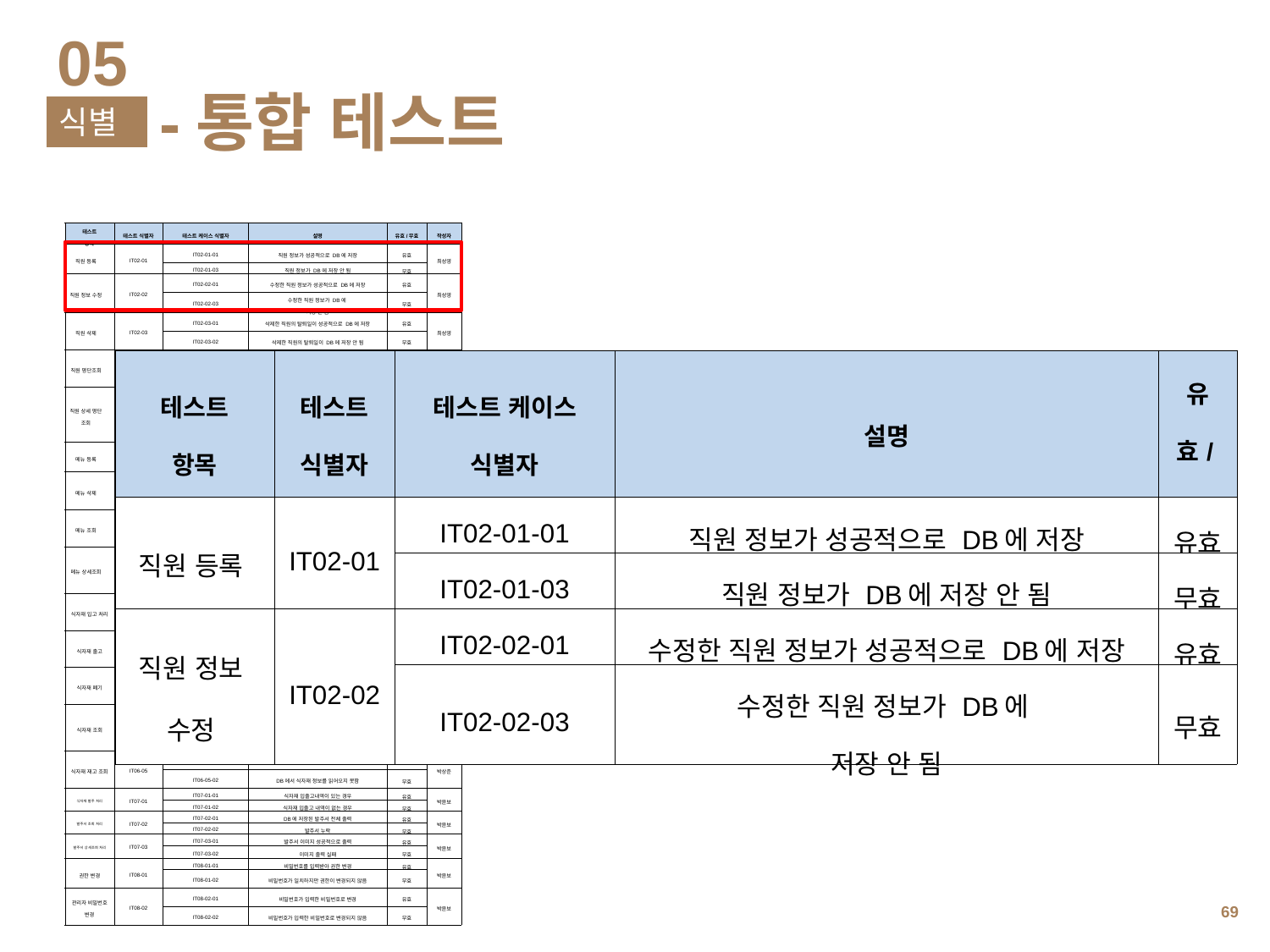

05
-통합 테스트
식별
| 테스트 항목 | 테스트 식별자 | 테스트 케이스 식별자 | 설명 | 유효/무효 | 작성자 |
| --- | --- | --- | --- | --- | --- |
| 직원 등록 | IT02-01 | IT02-01-01 | 직원 정보가 성공적으로 DB에 저장 | 유효 | 최성영 |
|  |  | IT02-01-03 | 직원 정보가 DB에 저장 안 됨 | 무효 |  |
| 직원 정보 수정 | IT02-02 | IT02-02-01 | 수정한 직원 정보가 성공적으로 DB에 저장 | 유효 | 최성영 |
|  |  | IT02-02-03 | 수정한 직원 정보가 DB에 저장 안 됨 | 무효 |  |
| 직원 삭제 | IT02-03 | IT02-03-01 | 삭제한 직원의 탈퇴일이 성공적으로 DB에 저장 | 유효 | 최성영 |
|  |  | IT02-03-02 | 삭제한 직원의 탈퇴일이 DB에 저장 안 됨 | 무효 |  |
| 직원 명단조회 | IT02-04 | IT02-04-01 | DB에서 직원 정보를 읽어와 직원의 명단 출력 | 유효 | 최성영 |
|  |  | IT02-04-02 | DB에서 직원 정보를 읽어왔지만 직원의 명단 출력 안 됨 | 무효 |  |
| 직원 상세 명단 조회 | IT02-05 | IT02-05-01 | DB에서 직원 정보를 읽어와 선택한 직원의 상세명단조회 출력 | 유효 | 최성영 |
|  |  | IT02-05-02 | DB에서 직원 정보를 읽어왔지만 선택한 직원의 상세명단조회 출력 안 됨 | 무효 |  |
| 메뉴 등록 | IT04-01 | IT04-01-01 | 메뉴 정보가 성공적으로 DB에 저장 | 유효 | 유병현 |
|  |  | IT04-01-02 | 메뉴 정보가 DB에 저장 안 됨 | 무효 |  |
| 메뉴 삭제 | IT04-02 | IT04-02-01 | 삭제한 메뉴의 삭제유무가 성공적으로 DB에 저장 | 유효 | 유병현 |
|  |  | IT04-02-02 | 삭제한 메뉴의 삭제유무가 DB에 저장 안 됨 | 무효 |  |
| 메뉴 조회 | IT04-03 | IT04-03-01 | DB에서 메뉴 정보를 읽어와 메뉴 정보 출력 | 유효 | 유병현 |
|  |  | IT04-03-02 | DB에서 메뉴 정보를 읽어왔지만 메뉴 정보 출력 안 됨 | 무효 |  |
| 메뉴 상세조회 | IT04-04 | IT04-04-01 | DB에서 메뉴 정보를 읽어와 선택한 메뉴의 상세정보 조회 | 유효 | 유병현 |
|  |  | IT04-04-02 | DB에서 메뉴 정보를 읽어왔지만 선택한 메뉴의 상세정보 조회 안 됨 | 무효 |  |
| 식자재 입고 처리 | IT06-01 | IT06-01-01 | 식자재 입고 정보가 성공적으로 DB에 저장 | 유효 | 박상준 |
|  |  | IT06-01-02 | 식자재 입고 정보가 DB에 저장 안 됨 | 무효 |  |
| 식자재 출고 | IT06-02 | IT06-02-01 | 식자재 출고 정보가 성공적으로 DB에 저장 | 유효 | 박상준 |
|  |  | IT06-02-02 | 식자재 출고 정보가 DB에 저장 안 됨 | 무효 |  |
| 식자재 폐기 | IT06-03 | IT06-03-01 | 식자재 폐기 정보가 성공적으로 DB에 저장 | 유효 | 박상준 |
|  |  | IT06-03-02 | 식자재 폐기 정보가 DB에 저장 안 됨 | 무효 |  |
| 식자재 조회 | IT06-04 | IT06-04-01 | DB에서 식자재 정보를 읽어와 선택한 종류의 조회 출력 | 유효 | 박상준 |
|  |  | IT06-04-02 | DB에서 식자재 정보를 읽어왔지만 다른 종류의 조회 출력 | 무효 |  |
| 식자재 재고 조회 | IT06-05 | IT06-05-01 | DB에서 식자재 정보를 읽어와 정확한 재고를 계산하여 출력 | 유효 | 박상준 |
|  |  | IT06-05-02 | DB에서 식자재 정보를 읽어오지 못함 | 무효 |  |
| 식자재 발주 처리 | IT07-01 | IT07-01-01 | 식자재 입출고내역이 있는 경우 | 유효 | 박윤보 |
|  |  | IT07-01-02 | 식자재 입출고 내역이 없는 경우 | 무효 |  |
| 발주서 조회 처리 | IT07-02 | IT07-02-01 | DB에 저장된 발주서 전체 출력 | 유효 | 박윤보 |
|  |  | IT07-02-02 | 발주서 누락 | 무효 |  |
| 발주서 상세조회 처리 | IT07-03 | IT07-03-01 | 발주서 이미지 성공적으로 출력 | 유효 | 박윤보 |
|  |  | IT07-03-02 | 이미지 출력 실패 | 무효 |  |
| 권한 변경 | IT08-01 | IT08-01-01 | 비밀번호를 입력받아 권한 변경 | 유효 | 박윤보 |
|  |  | IT08-01-02 | 비밀번호가 일치하지만 권한이 변경되지 않음 | 무효 |  |
| 관리자 비밀번호 변경 | IT08-02 | IT08-02-01 | 비밀번호가 입력한 비밀번호로 변경 | 유효 | 박윤보 |
|  |  | IT08-02-02 | 비밀번호가 입력한 비밀번호로 변경되지 않음 | 무효 |  |

| 테스트 항목 | 테스트 식별자 | 테스트 케이스 식별자 | 설명 | 유효/무효 |
| --- | --- | --- | --- | --- |
| 직원 등록 | IT02-01 | IT02-01-01 | 직원 정보가 성공적으로 DB에 저장 | 유효 |
|  |  | IT02-01-03 | 직원 정보가 DB에 저장 안 됨 | 무효 |
| 직원 정보 수정 | IT02-02 | IT02-02-01 | 수정한 직원 정보가 성공적으로 DB에 저장 | 유효 |
|  |  | IT02-02-03 | 수정한 직원 정보가 DB에 저장 안 됨 | 무효 |

69